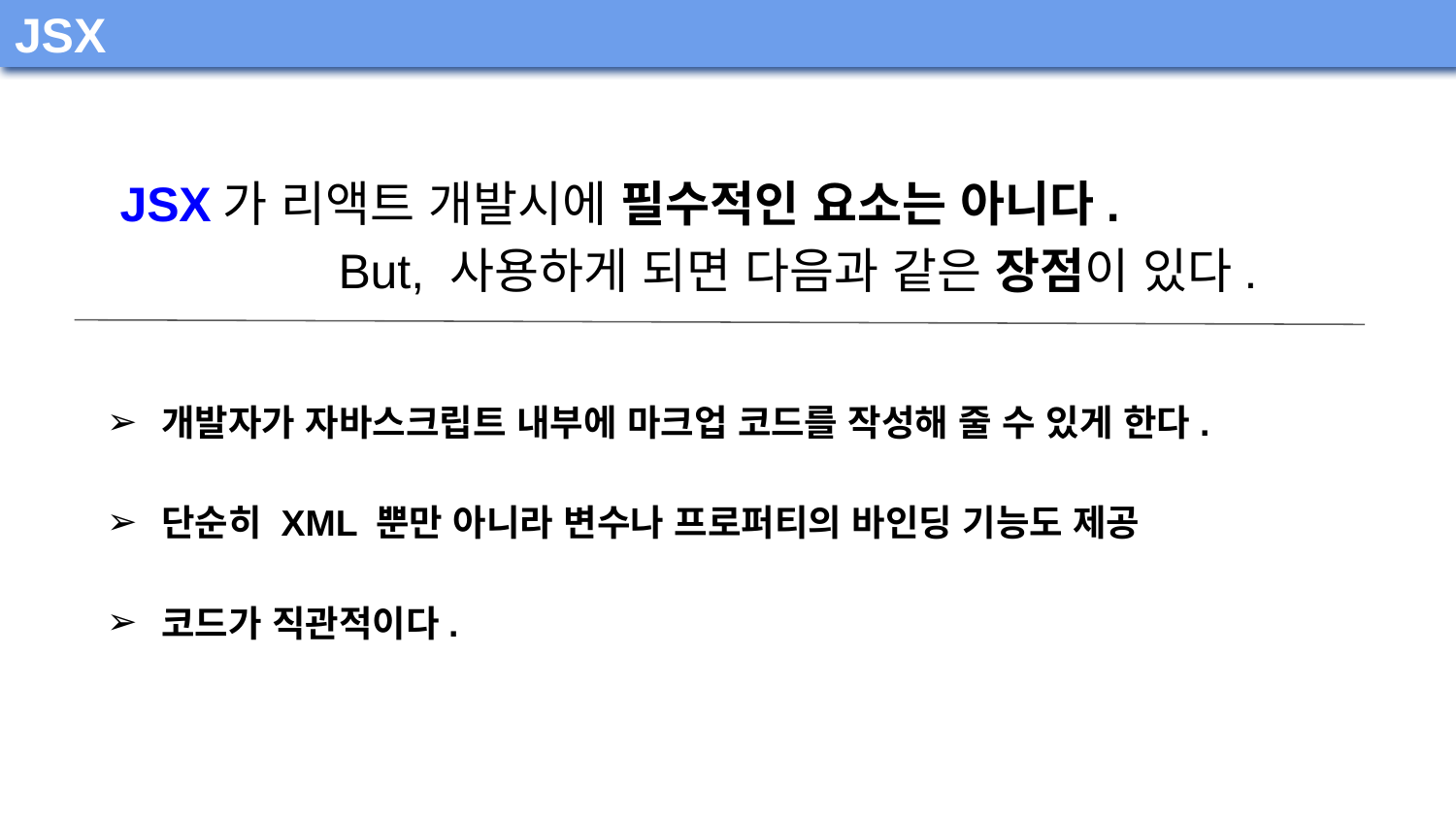

JSX
JSX가 리액트 개발시에 필수적인 요소는 아니다.
But, 사용하게 되면 다음과 같은 장점이 있다.
개발자가 자바스크립트 내부에 마크업 코드를 작성해 줄 수 있게 한다.

단순히 XML 뿐만 아니라 변수나 프로퍼티의 바인딩 기능도 제공

코드가 직관적이다.